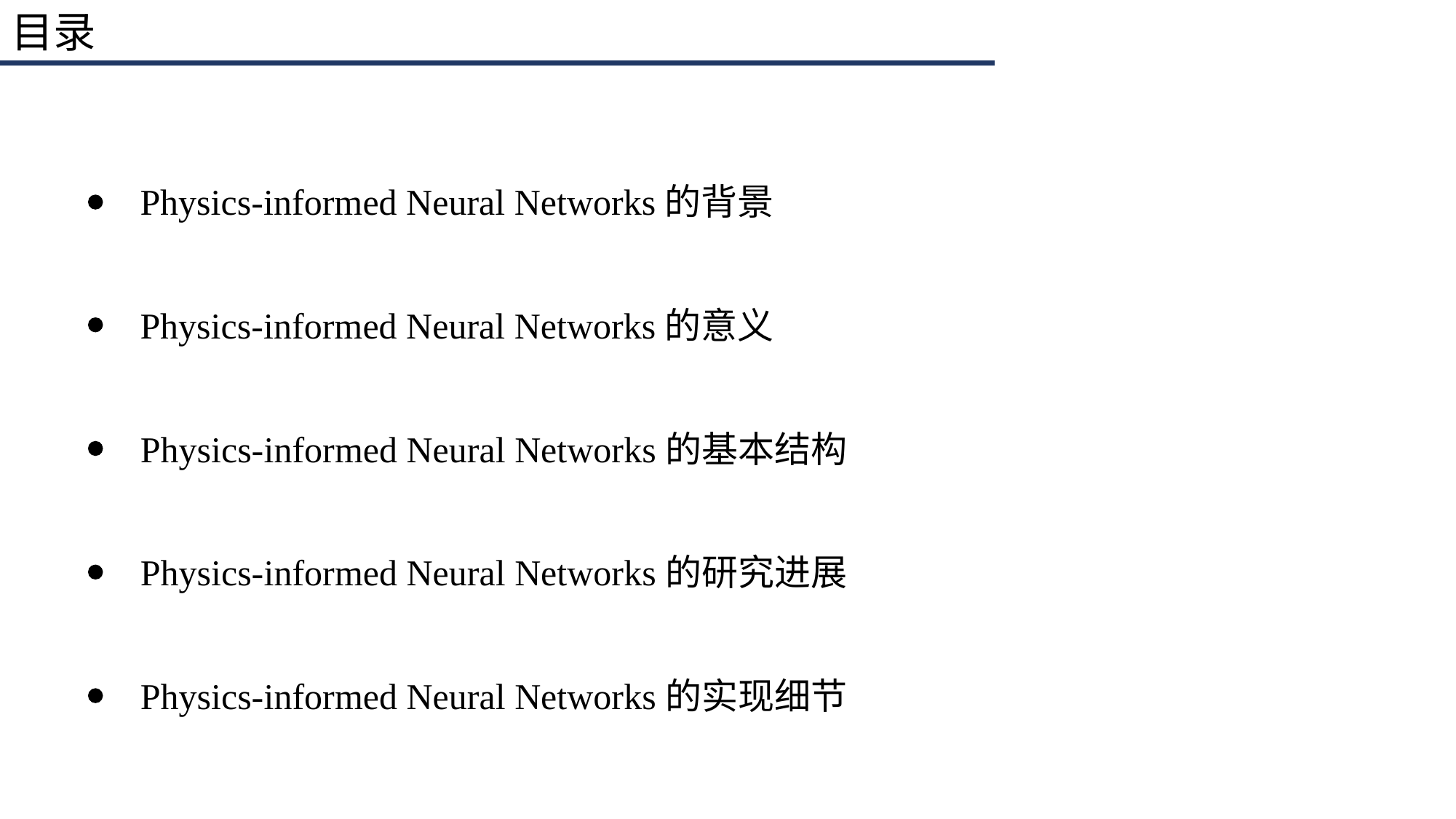

目录
Physics-informed Neural Networks的背景

Physics-informed Neural Networks的意义

Physics-informed Neural Networks的基本结构

Physics-informed Neural Networks的研究进展

Physics-informed Neural Networks的实现细节